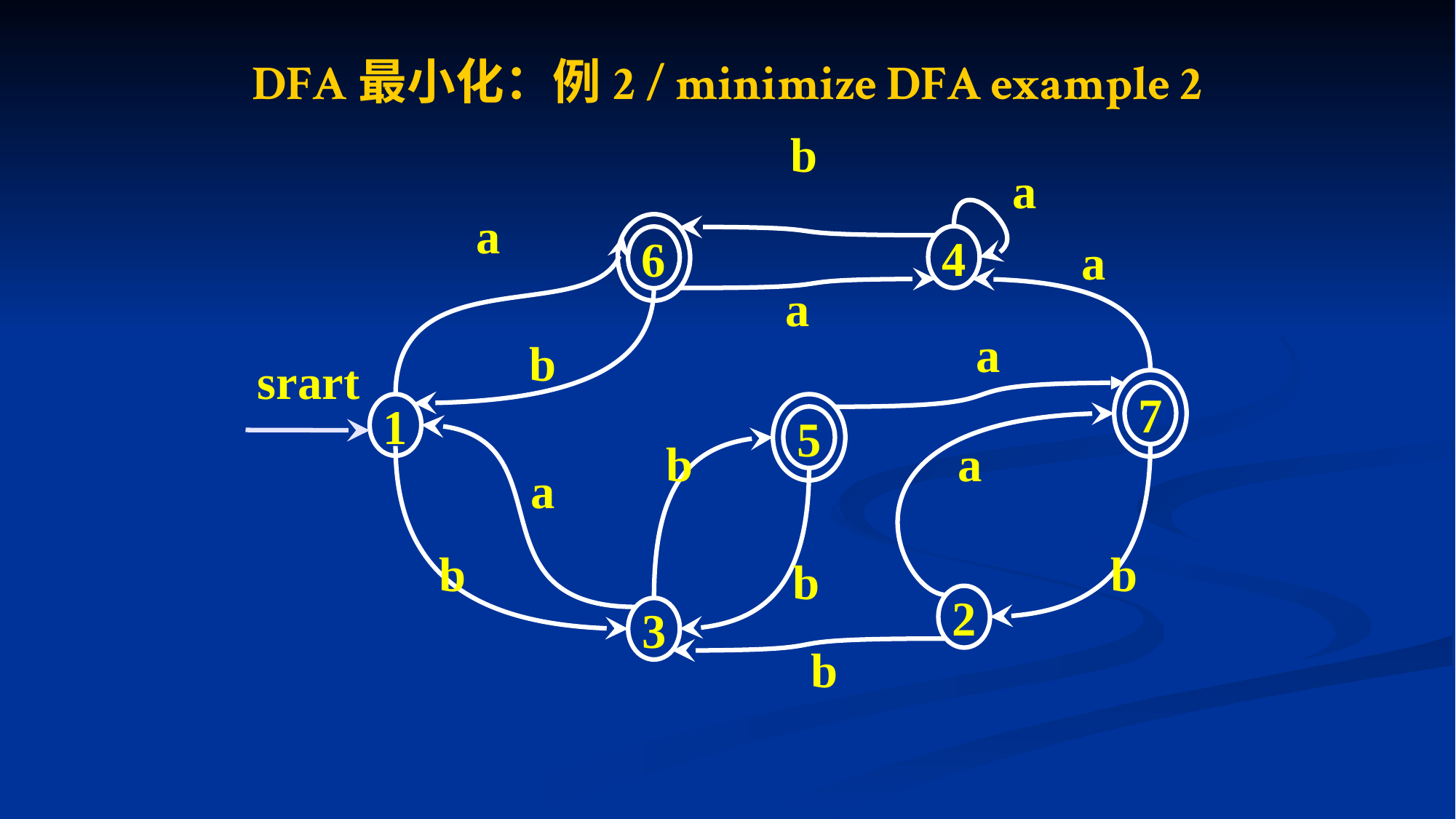

# DFA最小化：例2 / minimize DFA example 2
b

a
a

6
4
a
a
a
b
srart

7
1

5
b
a

a
b
b
b
2
3
b
107